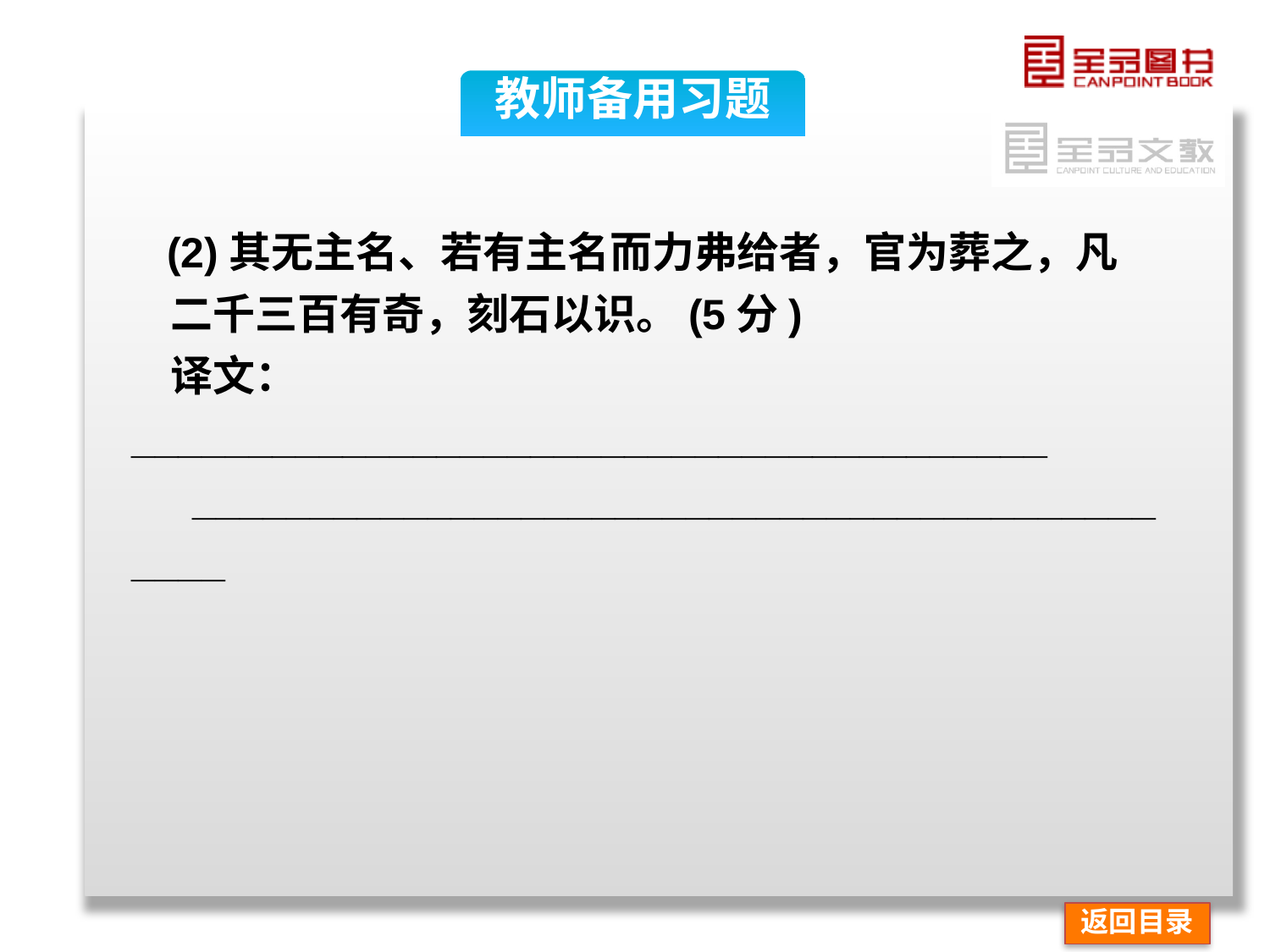

教师备用习题
   (2)其无主名、若有主名而力弗给者，官为葬之，凡
   二千三百有奇，刻石以识。(5分)
   译文：_______________________________________
_____________________________________________
返回目录